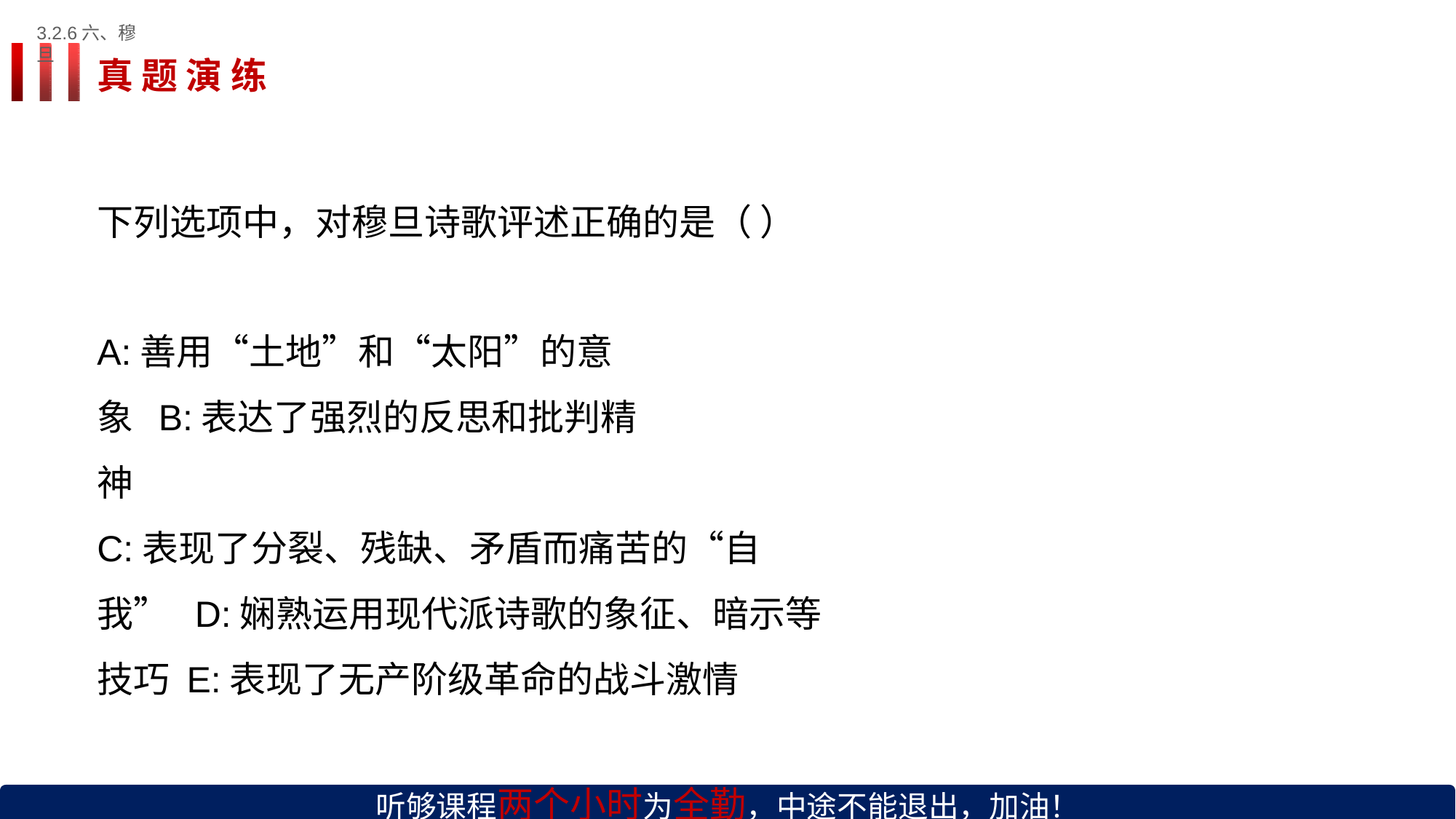

3.2.6六、穆旦

# 真 题 演 练
下列选项中，对穆旦诗歌评述正确的是（ ）

A:善用“土地”和“太阳”的意象  B:表达了强烈的反思和批判精神
C:表现了分裂、残缺、矛盾而痛苦的“自我”  D:娴熟运用现代派诗歌的象征、暗示等技巧 E:表现了无产阶级革命的战斗激情
43

听够课程两个小时为全勤，中途不能退出，加油！